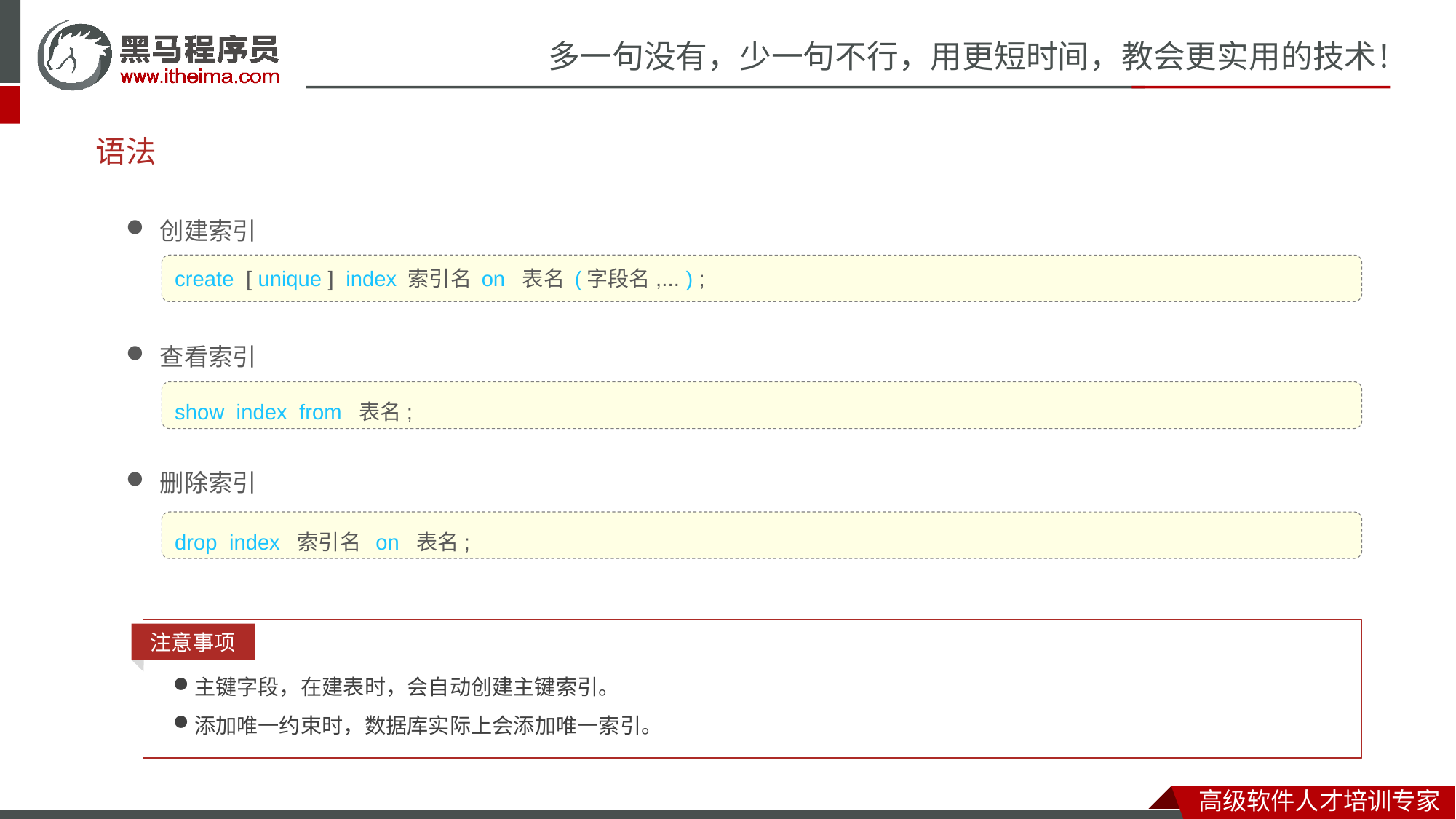

# 语法
创建索引

查看索引

删除索引
create  [ unique ]  index 索引名 on  表名 (字段名,... ) ;
show  index  from  表名;
drop  index  索引名  on  表名;

注意事项

主键字段，在建表时，会自动创建主键索引。
添加唯一约束时，数据库实际上会添加唯一索引。